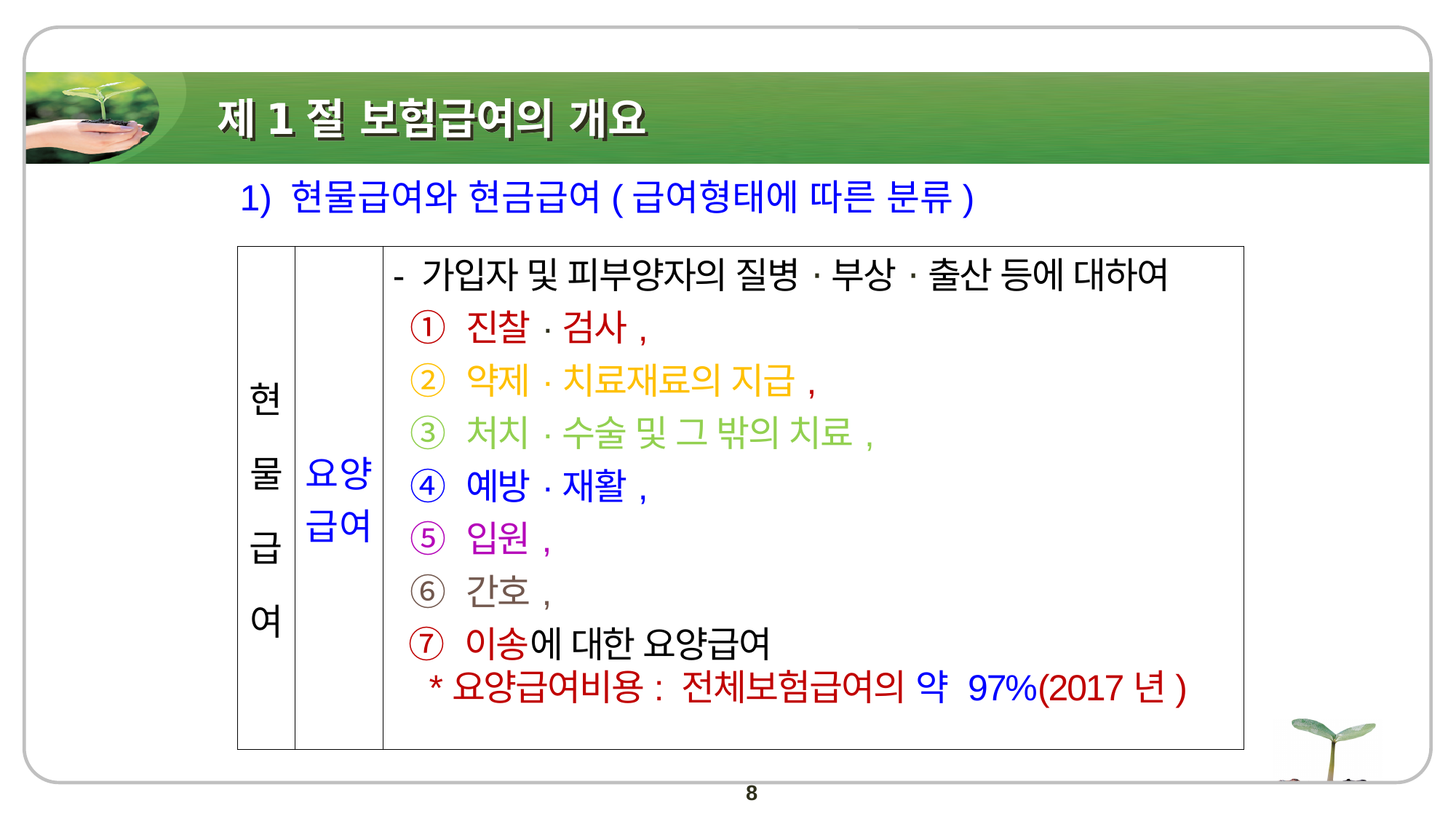

# 제1절 보험급여의 개요
1) 현물급여와 현금급여(급여형태에 따른 분류)
| 현물 급여 | 요양 급여 | - 가입자 및 피부양자의 질병·부상·출산 등에 대하여 ① 진찰·검사, ② 약제·치료재료의 지급, ③ 처치·수술 및 그 밖의 치료, ④ 예방·재활, ⑤ 입원, ⑥ 간호, ⑦ 이송에 대한 요양급여 |
| --- | --- | --- |
*요양급여비용: 전체보험급여의 약 97%(2017년)
8